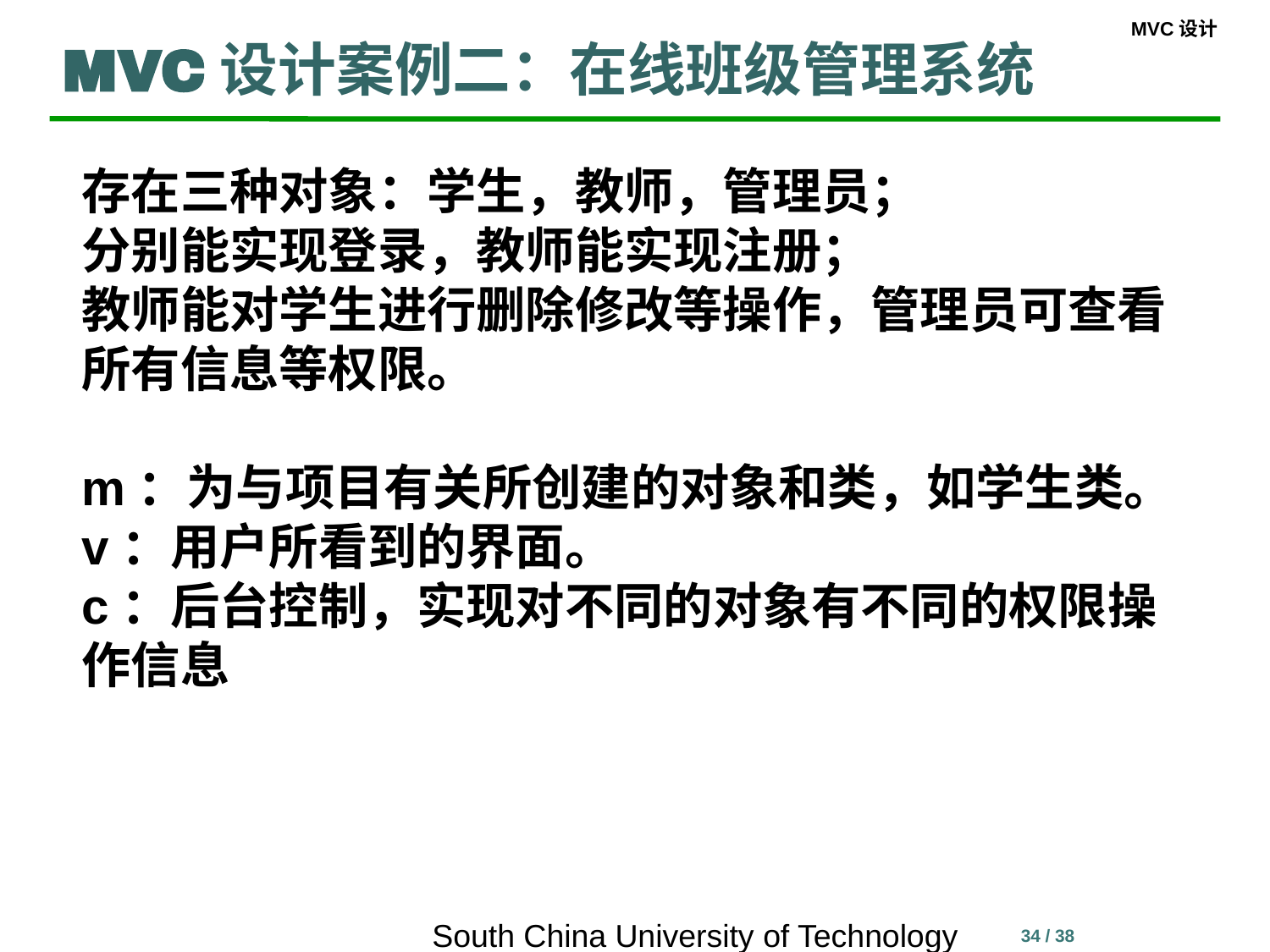

# MVC设计案例二：在线班级管理系统
存在三种对象：学生，教师，管理员；
分别能实现登录，教师能实现注册；
教师能对学生进行删除修改等操作，管理员可查看所有信息等权限。

m：为与项目有关所创建的对象和类，如学生类。
v：用户所看到的界面。
c：后台控制，实现对不同的对象有不同的权限操作信息